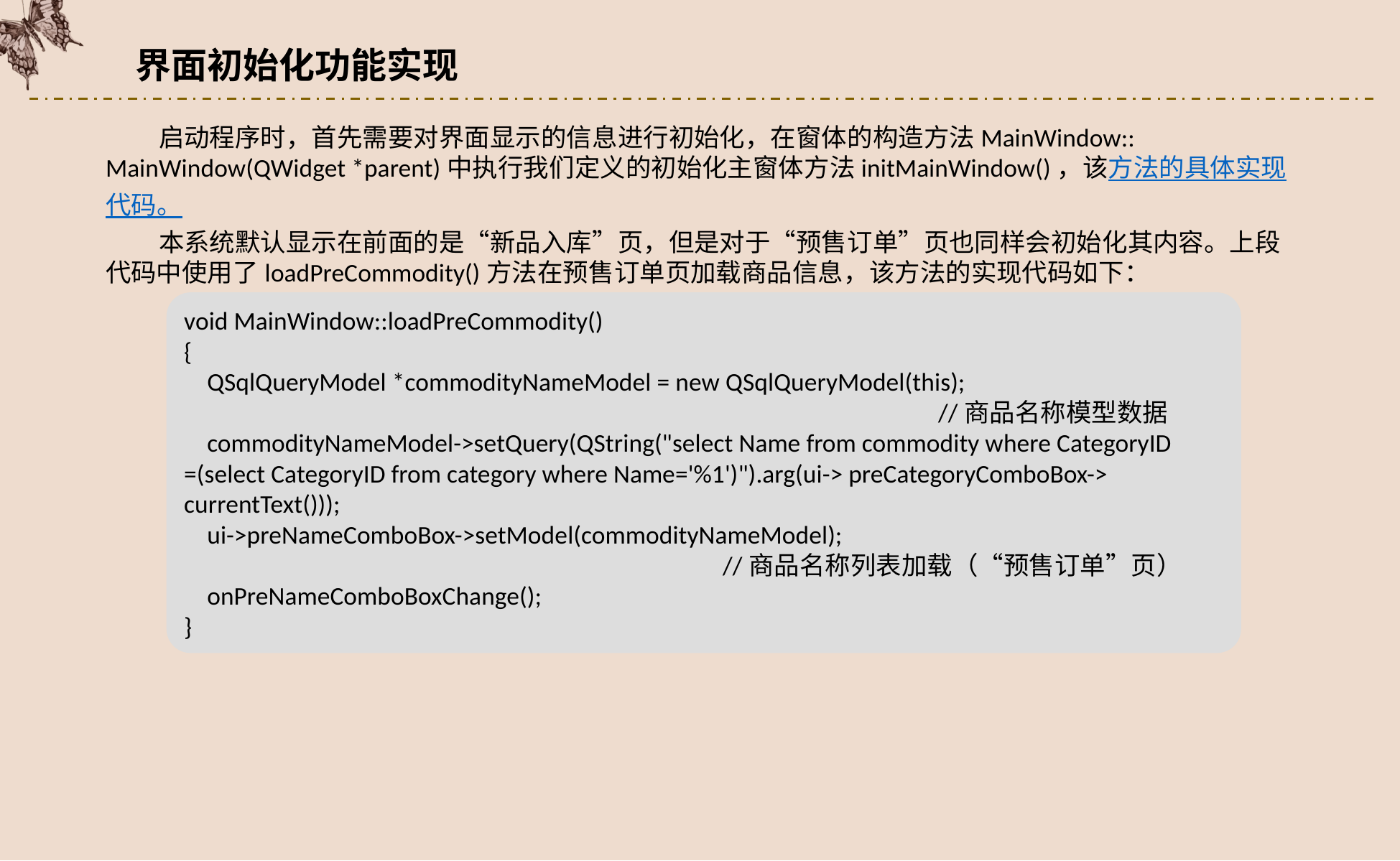

界面初始化功能实现
启动程序时，首先需要对界面显示的信息进行初始化，在窗体的构造方法MainWindow:: MainWindow(QWidget *parent)中执行我们定义的初始化主窗体方法initMainWindow()，该方法的具体实现代码。
本系统默认显示在前面的是“新品入库”页，但是对于“预售订单”页也同样会初始化其内容。上段代码中使用了loadPreCommodity()方法在预售订单页加载商品信息，该方法的实现代码如下：
void MainWindow::loadPreCommodity()
{
    QSqlQueryModel *commodityNameModel = new QSqlQueryModel(this);
							//商品名称模型数据
    commodityNameModel->setQuery(QString("select Name from commodity where CategoryID =(select CategoryID from category where Name='%1')").arg(ui-> preCategoryComboBox-> currentText()));
    ui->preNameComboBox->setModel(commodityNameModel);
					//商品名称列表加载（“预售订单”页）
    onPreNameComboBoxChange();
}